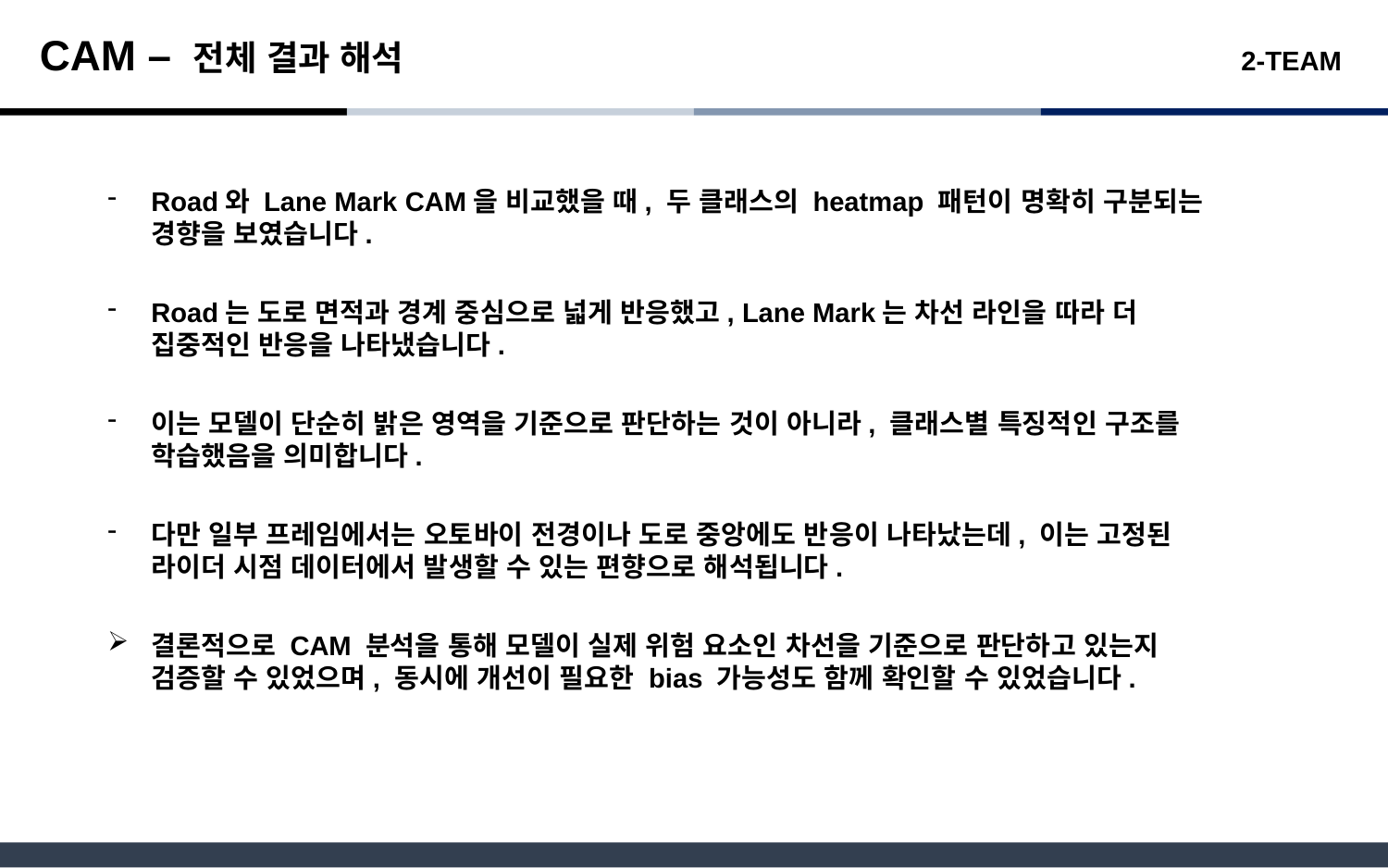

CAM – 전체 결과 해석
Road와 Lane Mark CAM을 비교했을 때, 두 클래스의 heatmap 패턴이 명확히 구분되는 경향을 보였습니다.
Road는 도로 면적과 경계 중심으로 넓게 반응했고, Lane Mark는 차선 라인을 따라 더 집중적인 반응을 나타냈습니다.
이는 모델이 단순히 밝은 영역을 기준으로 판단하는 것이 아니라, 클래스별 특징적인 구조를 학습했음을 의미합니다.
다만 일부 프레임에서는 오토바이 전경이나 도로 중앙에도 반응이 나타났는데, 이는 고정된 라이더 시점 데이터에서 발생할 수 있는 편향으로 해석됩니다.
결론적으로 CAM 분석을 통해 모델이 실제 위험 요소인 차선을 기준으로 판단하고 있는지 검증할 수 있었으며, 동시에 개선이 필요한 bias 가능성도 함께 확인할 수 있었습니다.